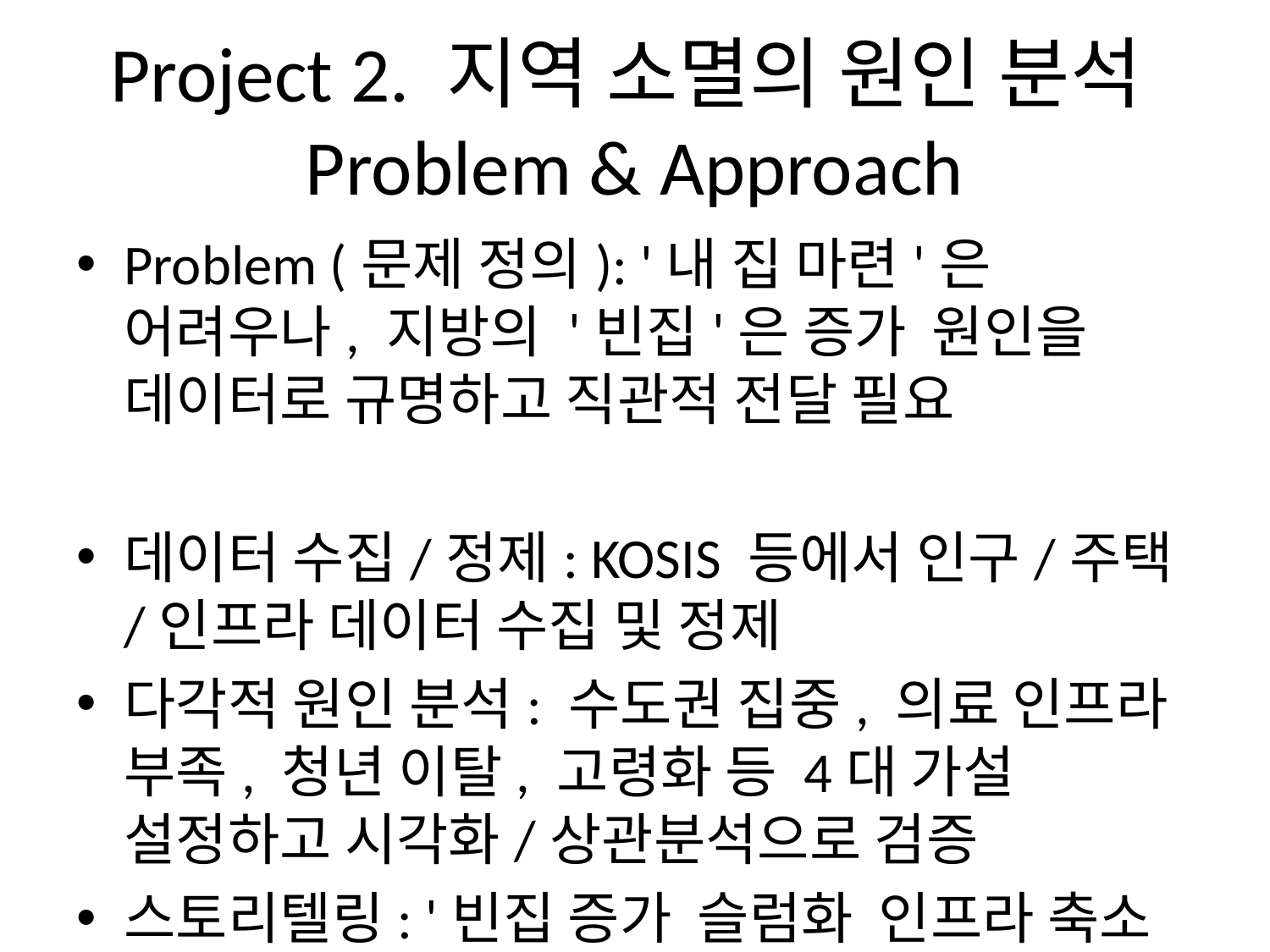

# Project 2. 지역 소멸의 원인 분석  Problem & Approach
Problem (문제 정의): '내 집 마련'은 어려우나, 지방의 '빈집'은 증가  원인을 데이터로 규명하고 직관적 전달 필요

데이터 수집/정제: KOSIS 등에서 인구/주택/인프라 데이터 수집 및 정제
다각적 원인 분석: 수도권 집중, 의료 인프라 부족, 청년 이탈, 고령화 등 4대 가설 설정하고 시각화/상관분석으로 검증
스토리텔링: '빈집 증가  슬럼화  인프라 축소  인구 유출'의 악순환 구조로 구성